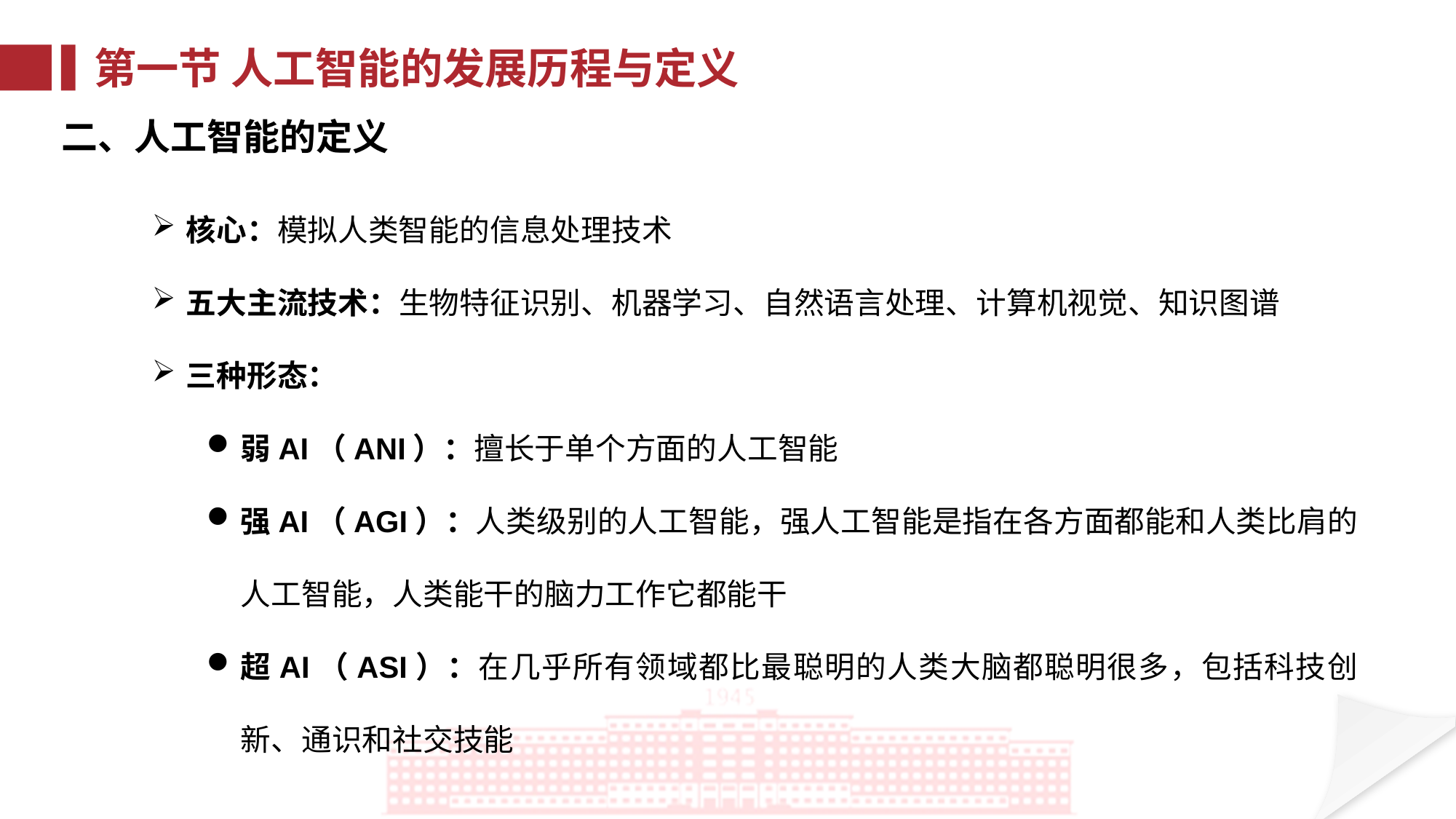

第一节 人工智能的发展历程与定义
二、人工智能的定义
核心：模拟人类智能的信息处理技术
五大主流技术：生物特征识别、机器学习、自然语言处理、计算机视觉、知识图谱
三种形态：
弱AI（ANI）：擅长于单个方面的人工智能
强AI（AGI）：人类级别的人工智能，强人工智能是指在各方面都能和人类比肩的人工智能，人类能干的脑力工作它都能干
超AI（ASI）：在几乎所有领域都比最聪明的人类大脑都聪明很多，包括科技创新、通识和社交技能